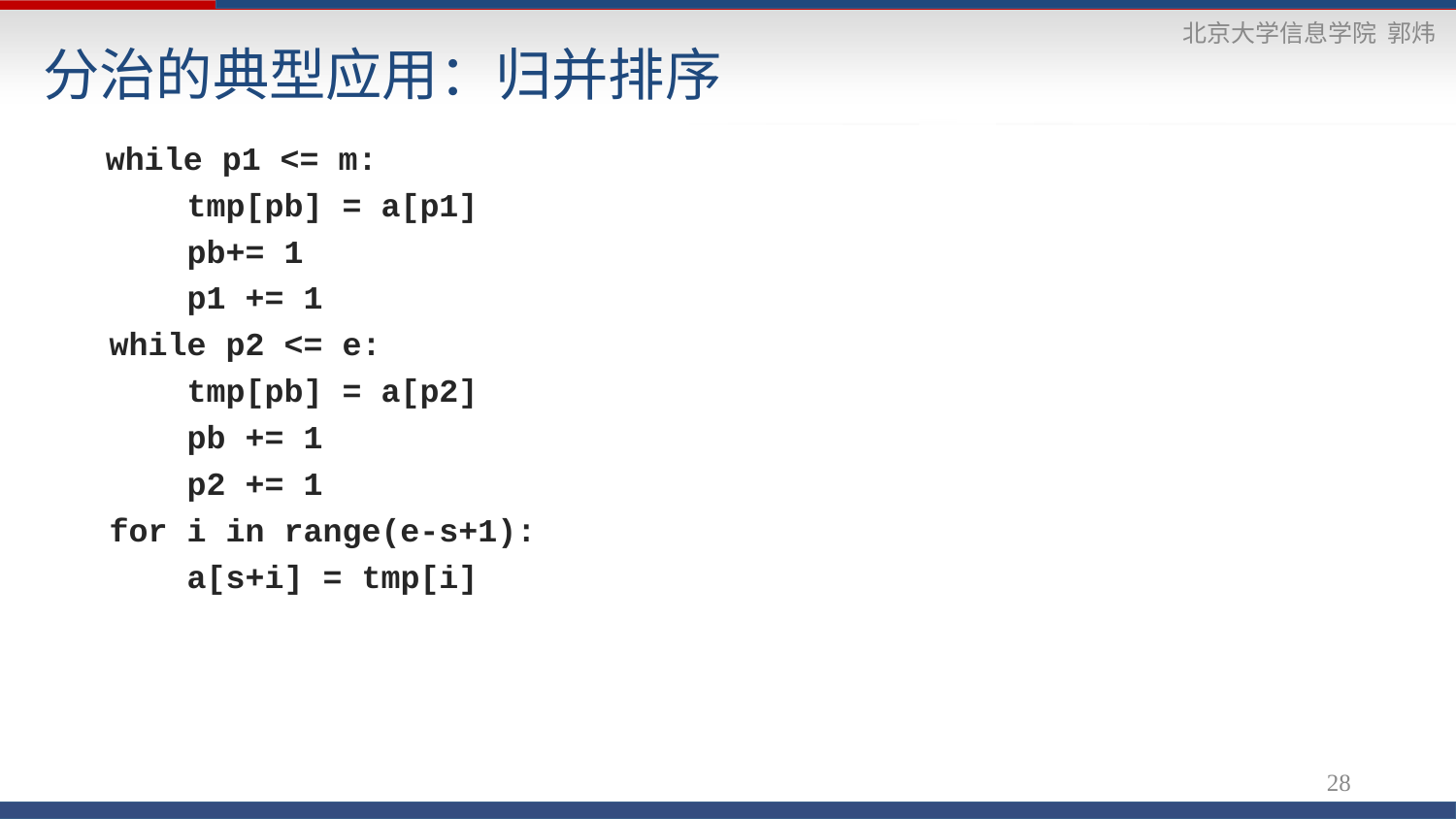

# 分治的典型应用：归并排序
	 while p1 <= m:
        tmp[pb] = a[p1]
        pb+= 1
        p1 += 1
    while p2 <= e:
        tmp[pb] = a[p2]
        pb += 1
        p2 += 1
    for i in range(e-s+1):
        a[s+i] = tmp[i]
28